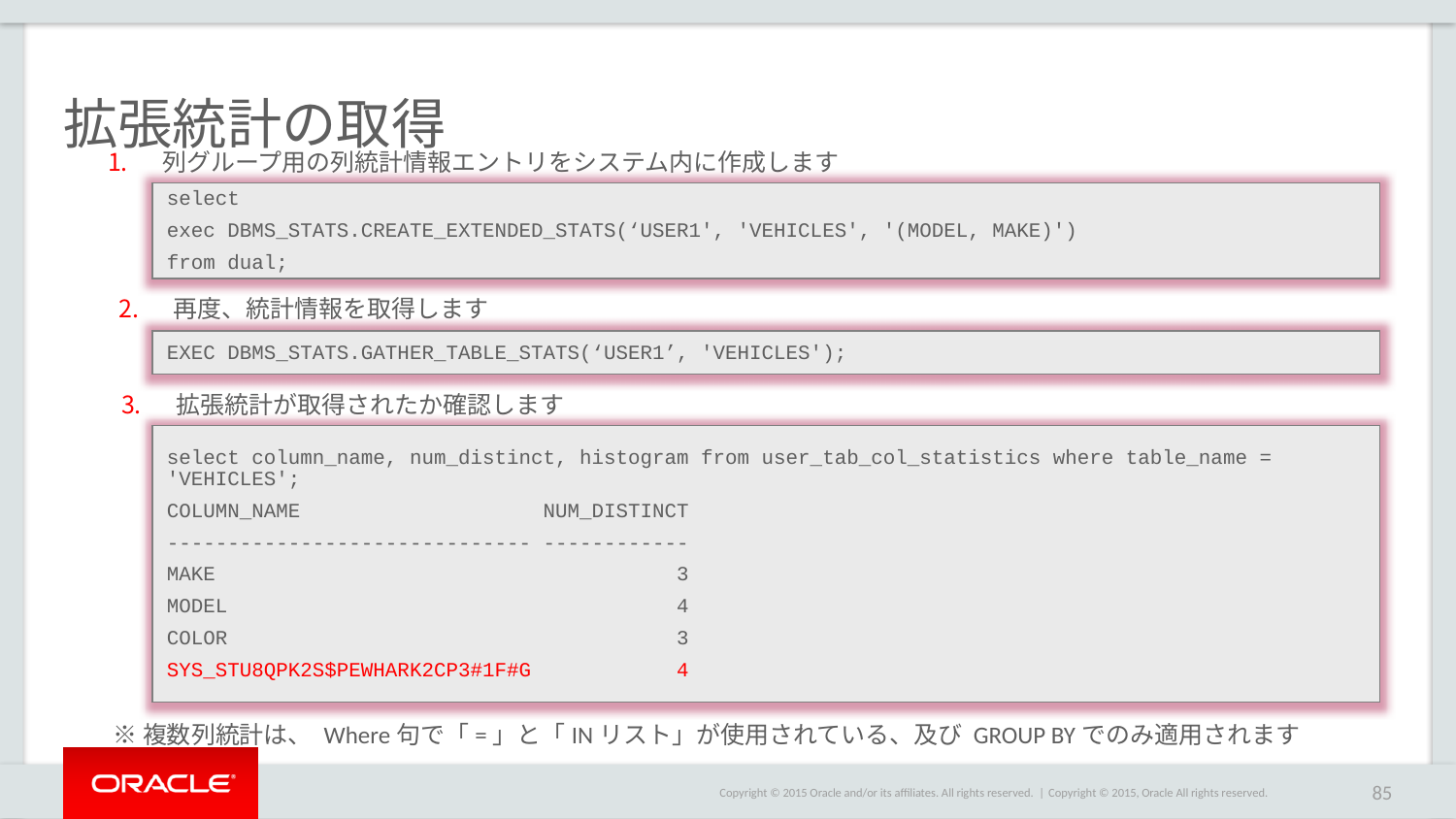

# 拡張統計の取得
列グループ用の列統計情報エントリをシステム内に作成します
select
exec DBMS_STATS.CREATE_EXTENDED_STATS(‘USER1', 'VEHICLES', '(MODEL, MAKE)')
from dual;
再度、統計情報を取得します
EXEC DBMS_STATS.GATHER_TABLE_STATS(‘USER1’, 'VEHICLES');
拡張統計が取得されたか確認します
select column_name, num_distinct, histogram from user_tab_col_statistics where table_name = 'VEHICLES';
COLUMN_NAME                    NUM_DISTINCT
------------------------------ ------------
MAKE                                      3
MODEL                                     4
COLOR                                     3
SYS_STU8QPK2S$PEWHARK2CP3#1F#G            4
※複数列統計は、 Where句で「=」と「INリスト」が使用されている、及び GROUP BYでのみ適用されます

Copyright © 2015, Oracle All rights reserved.
85